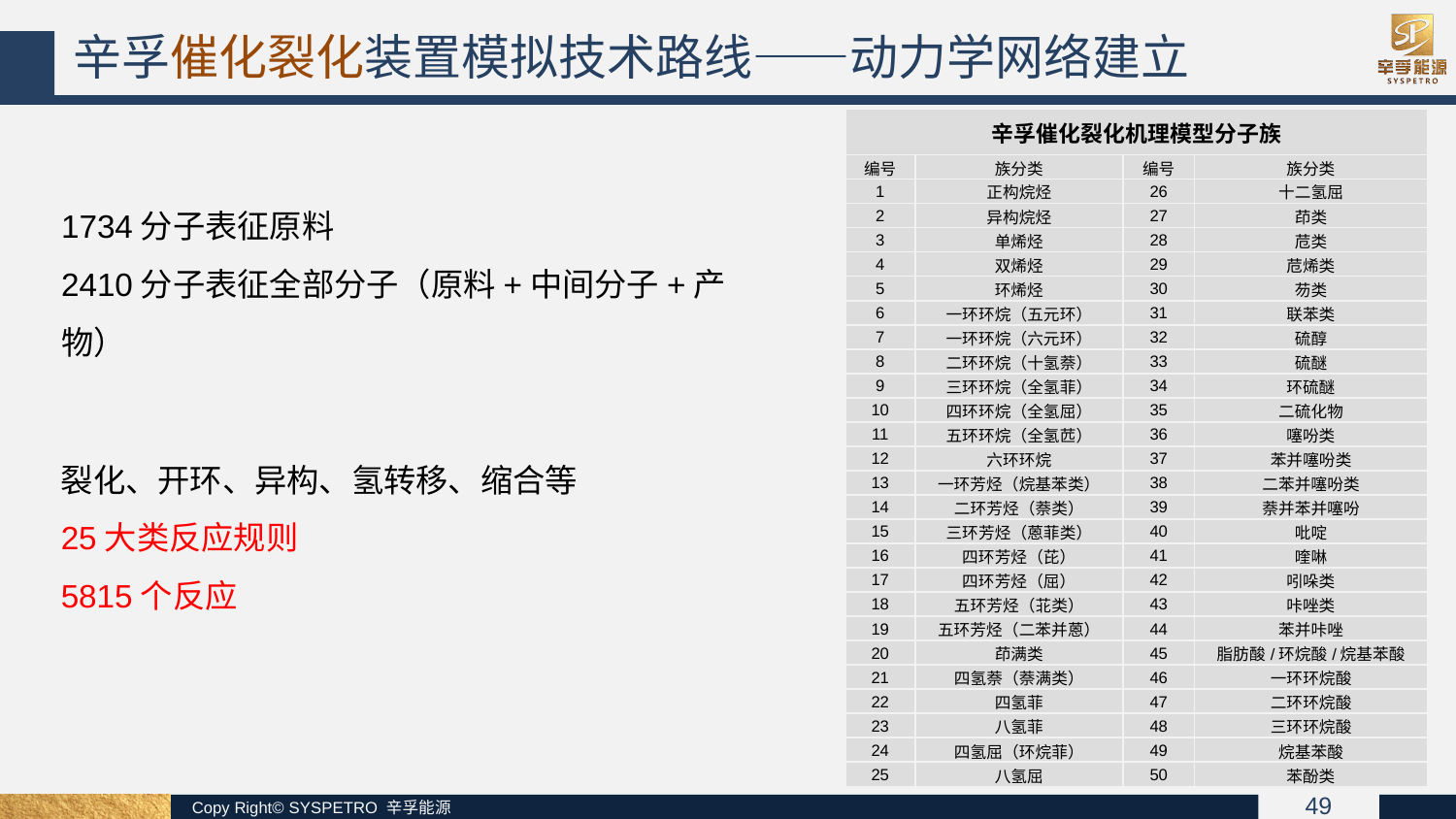

辛孚催化裂化装置模拟技术路线——动力学网络建立
| 辛孚催化裂化机理模型分子族 |  |  |  |
| --- | --- | --- | --- |
| 编号 | 族分类 | 编号 | 族分类 |
| 1 | 正构烷烃 | 26 | 十二氢屈 |
| 2 | 异构烷烃 | 27 | 茚类 |
| 3 | 单烯烃 | 28 | 苊类 |
| 4 | 双烯烃 | 29 | 苊烯类 |
| 5 | 环烯烃 | 30 | 芴类 |
| 6 | 一环环烷（五元环） | 31 | 联苯类 |
| 7 | 一环环烷（六元环） | 32 | 硫醇 |
| 8 | 二环环烷（十氢萘） | 33 | 硫醚 |
| 9 | 三环环烷（全氢菲） | 34 | 环硫醚 |
| 10 | 四环环烷（全氢屈） | 35 | 二硫化物 |
| 11 | 五环环烷（全氢苉） | 36 | 噻吩类 |
| 12 | 六环环烷 | 37 | 苯并噻吩类 |
| 13 | 一环芳烃（烷基苯类） | 38 | 二苯并噻吩类 |
| 14 | 二环芳烃（萘类） | 39 | 萘并苯并噻吩 |
| 15 | 三环芳烃（蒽菲类） | 40 | 吡啶 |
| 16 | 四环芳烃（芘） | 41 | 喹啉 |
| 17 | 四环芳烃（屈） | 42 | 吲哚类 |
| 18 | 五环芳烃（苝类） | 43 | 咔唑类 |
| 19 | 五环芳烃（二苯并蒽） | 44 | 苯并咔唑 |
| 20 | 茚满类 | 45 | 脂肪酸/环烷酸/烷基苯酸 |
| 21 | 四氢萘（萘满类） | 46 | 一环环烷酸 |
| 22 | 四氢菲 | 47 | 二环环烷酸 |
| 23 | 八氢菲 | 48 | 三环环烷酸 |
| 24 | 四氢屈（环烷菲） | 49 | 烷基苯酸 |
| 25 | 八氢屈 | 50 | 苯酚类 |
1734分子表征原料
2410分子表征全部分子（原料+中间分子+产物）
裂化、开环、异构、氢转移、缩合等
25大类反应规则
5815个反应